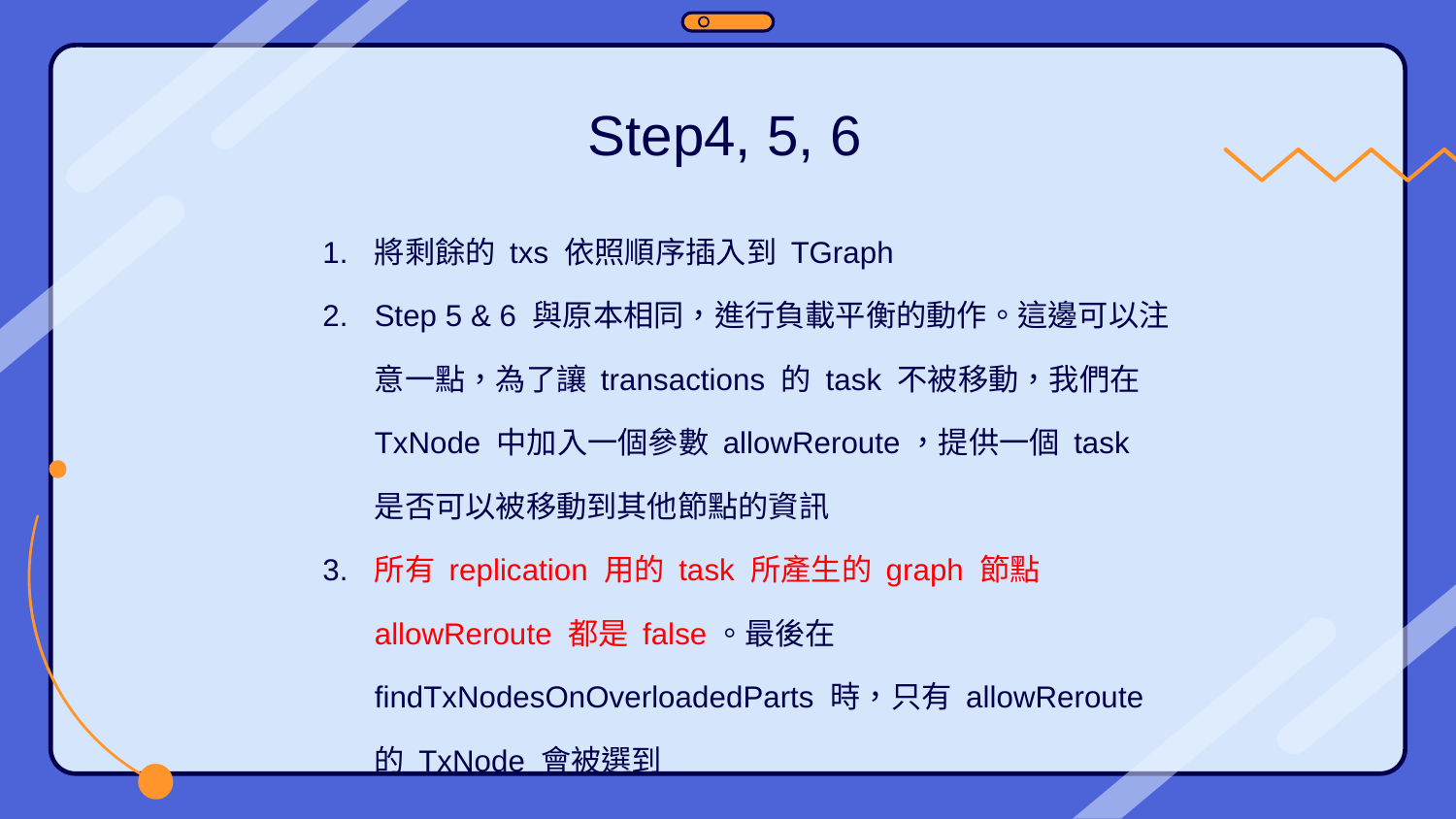

# Step4, 5, 6
將剩餘的 txs 依照順序插入到 TGraph
Step 5 & 6 與原本相同，進行負載平衡的動作。這邊可以注意一點，為了讓 transactions 的 task 不被移動，我們在 TxNode 中加入一個參數 allowReroute，提供一個 task 是否可以被移動到其他節點的資訊
所有 replication 用的 task 所產生的 graph 節點 allowReroute 都是 false。最後在 findTxNodesOnOverloadedParts 時，只有 allowReroute 的 TxNode 會被選到